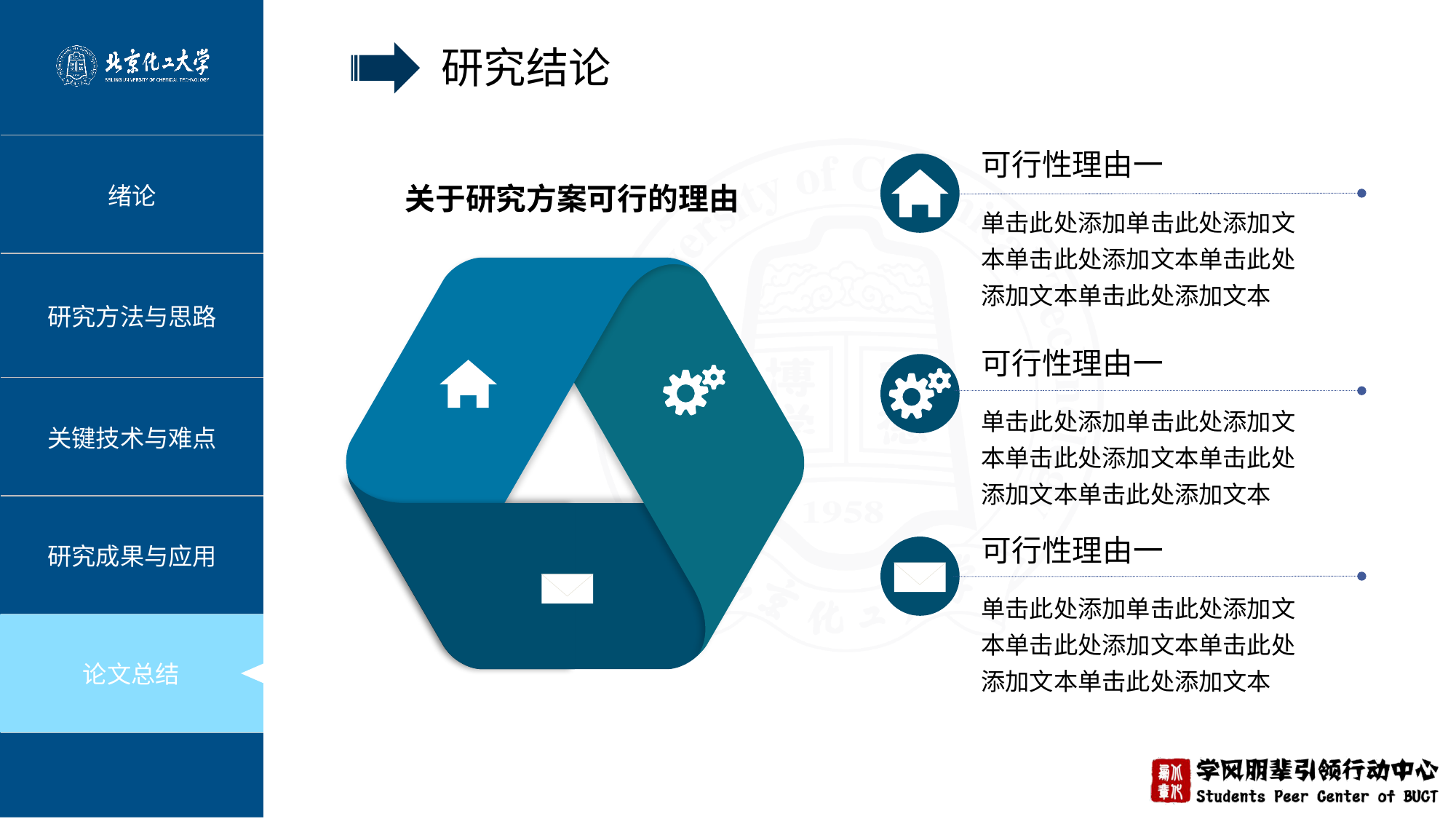

研究结论

可行性理由一

关于研究方案可行的理由
单击此处添加单击此处添加文本单击此处添加文本单击此处添加文本单击此处添加文本

可行性理由一

单击此处添加单击此处添加文本单击此处添加文本单击此处添加文本单击此处添加文本

可行性理由一

单击此处添加单击此处添加文本单击此处添加文本单击此处添加文本单击此处添加文本